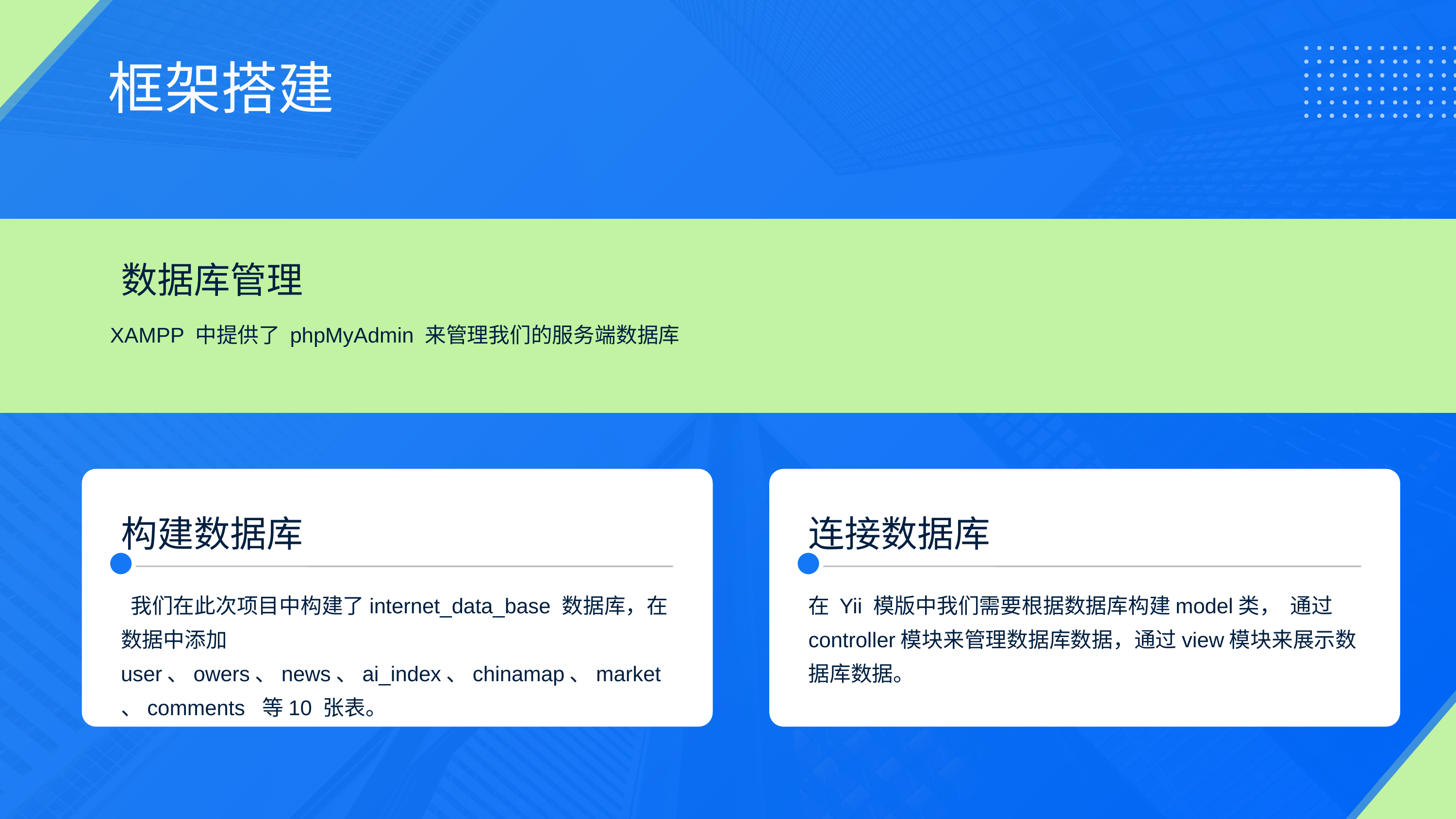

框架搭建

 数据库管理
 XAMPP 中提供了 phpMyAdmin 来管理我们的服务端数据库

构建数据库
连接数据库

 我们在此次项目中构建了internet_data_base 数据库，在数据中添加user、owers、news、ai_index、chinamap、market、comments  等10 张表。
在 Yii 模版中我们需要根据数据库构建model类，  通过controller模块来管理数据库数据，通过view模块来展示数据库数据。